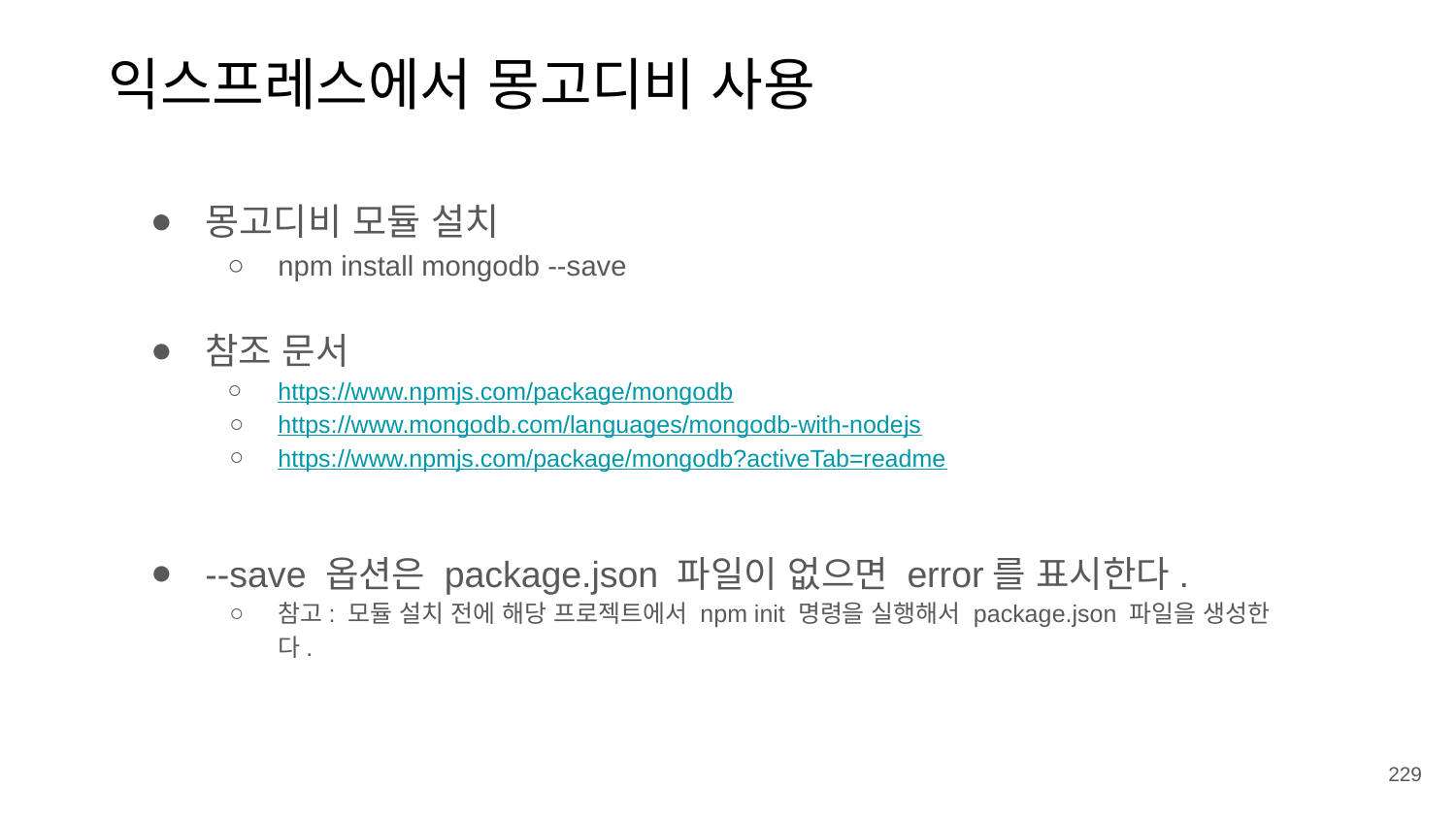

익스프레스에서 몽고디비 사용
몽고디비 모듈 설치
npm install mongodb --save

참조 문서
https://www.npmjs.com/package/mongodb
https://www.mongodb.com/languages/mongodb-with-nodejs
https://www.npmjs.com/package/mongodb?activeTab=readme

--save 옵션은 package.json 파일이 없으면 error를 표시한다.
참고: 모듈 설치 전에 해당 프로젝트에서 npm init 명령을 실행해서 package.json 파일을 생성한다.
229